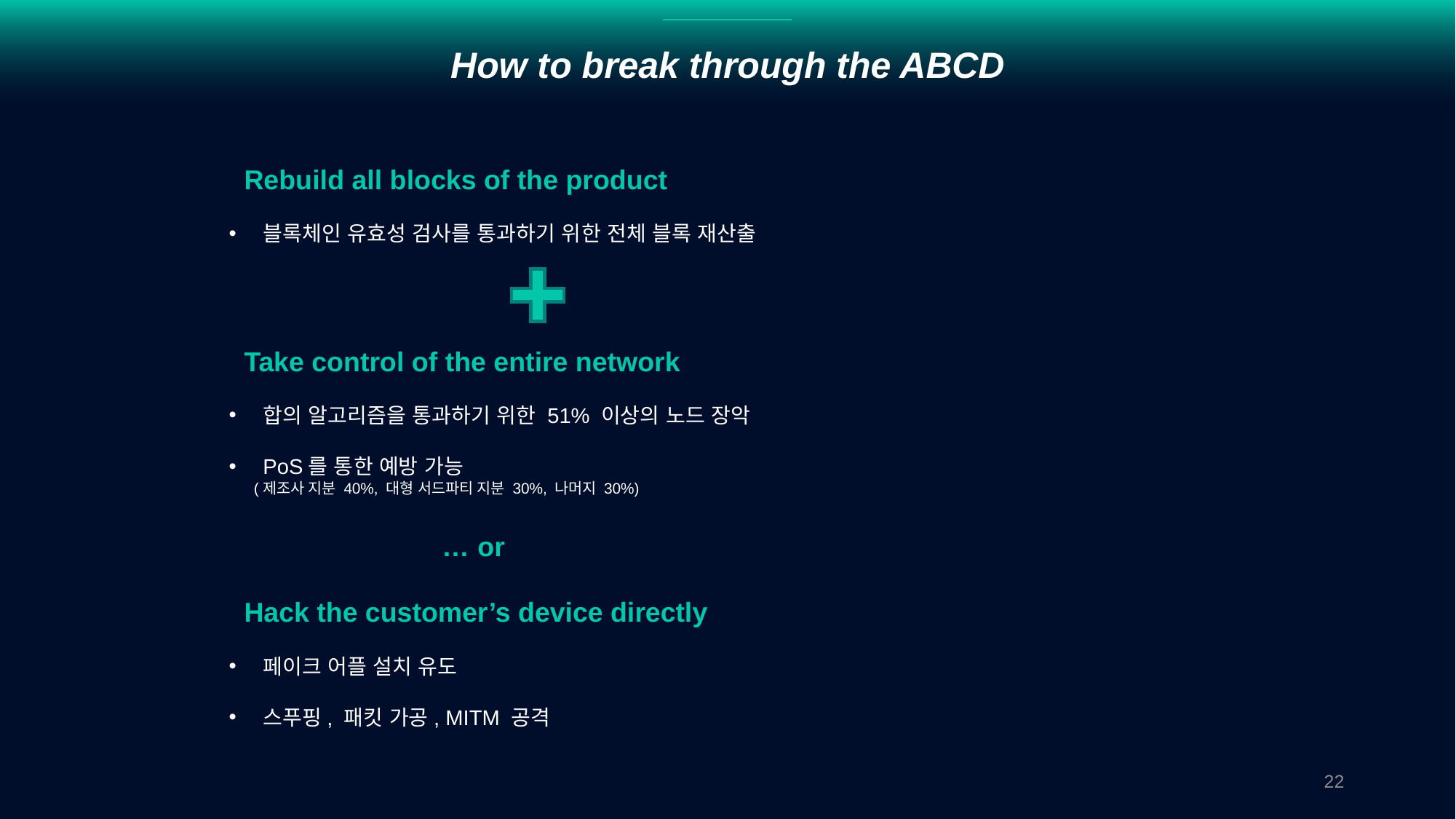

How to break through the ABCD
  Rebuild all blocks of the product

블록체인 유효성 검사를 통과하기 위한 전체 블록 재산출

  Take control of the entire network

합의 알고리즘을 통과하기 위한 51% 이상의 노드 장악

PoS를 통한 예방 가능
      (제조사 지분 40%, 대형 서드파티 지분 30%, 나머지 30%)

                            … or

  Hack the customer’s device directly

페이크 어플 설치 유도

스푸핑, 패킷 가공, MITM 공격

22